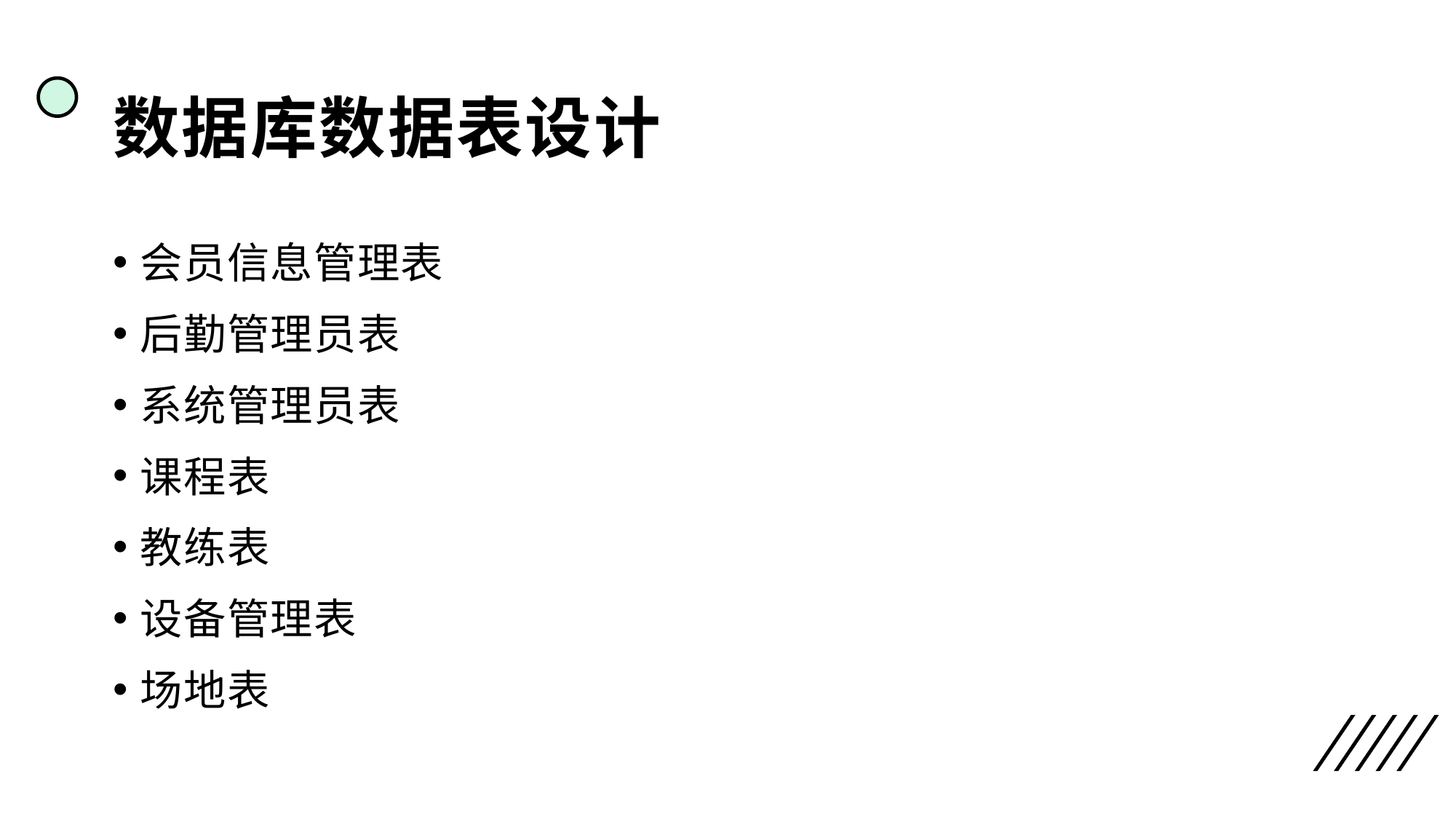

# 数据库数据表设计
会员信息管理表
后勤管理员表
系统管理员表
课程表
教练表
设备管理表
场地表